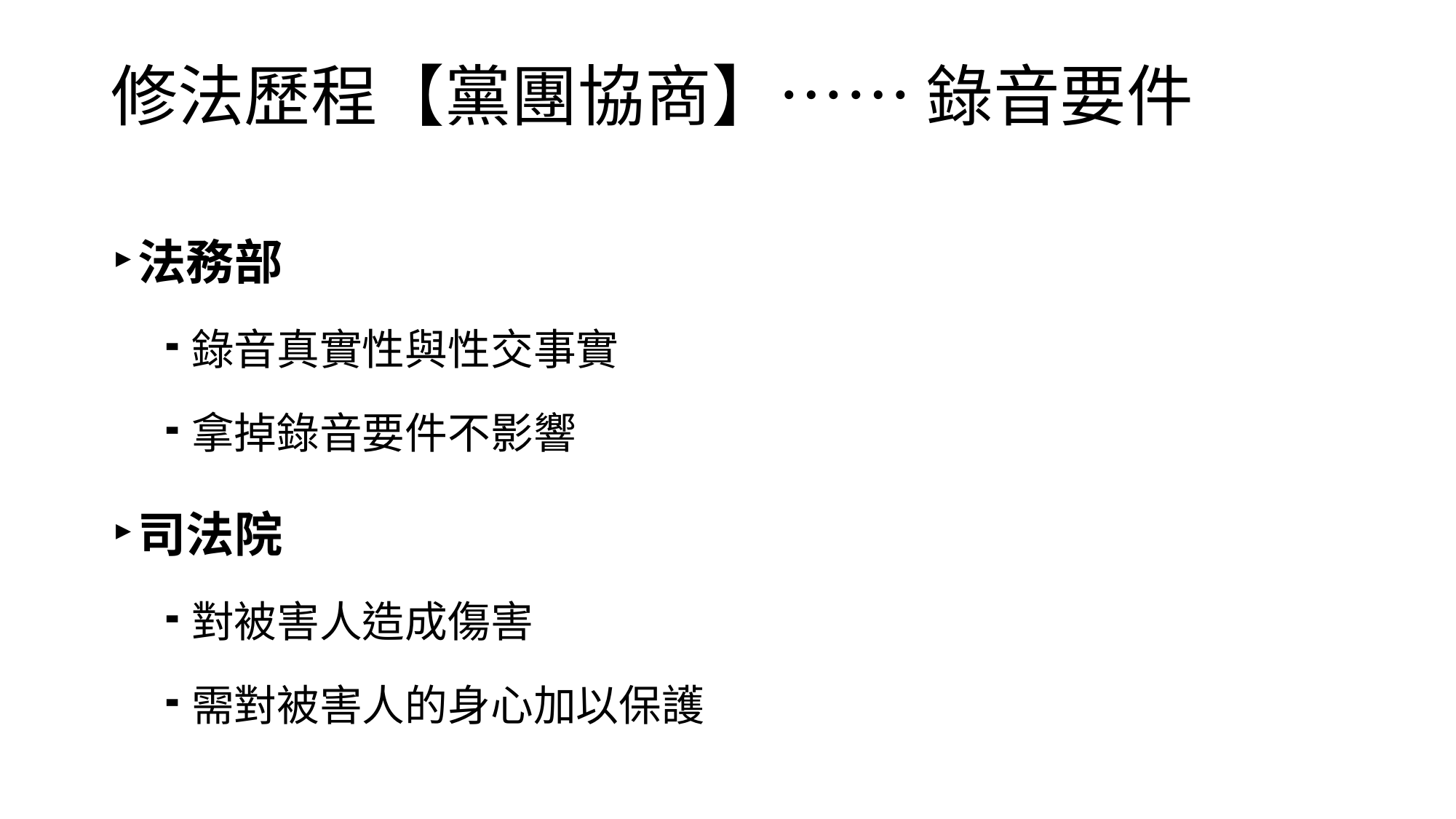

# 修法歷程【黨團協商】…… 錄音要件
法務部
錄音真實性與性交事實
拿掉錄音要件不影響
司法院
對被害人造成傷害
需對被害人的身心加以保護